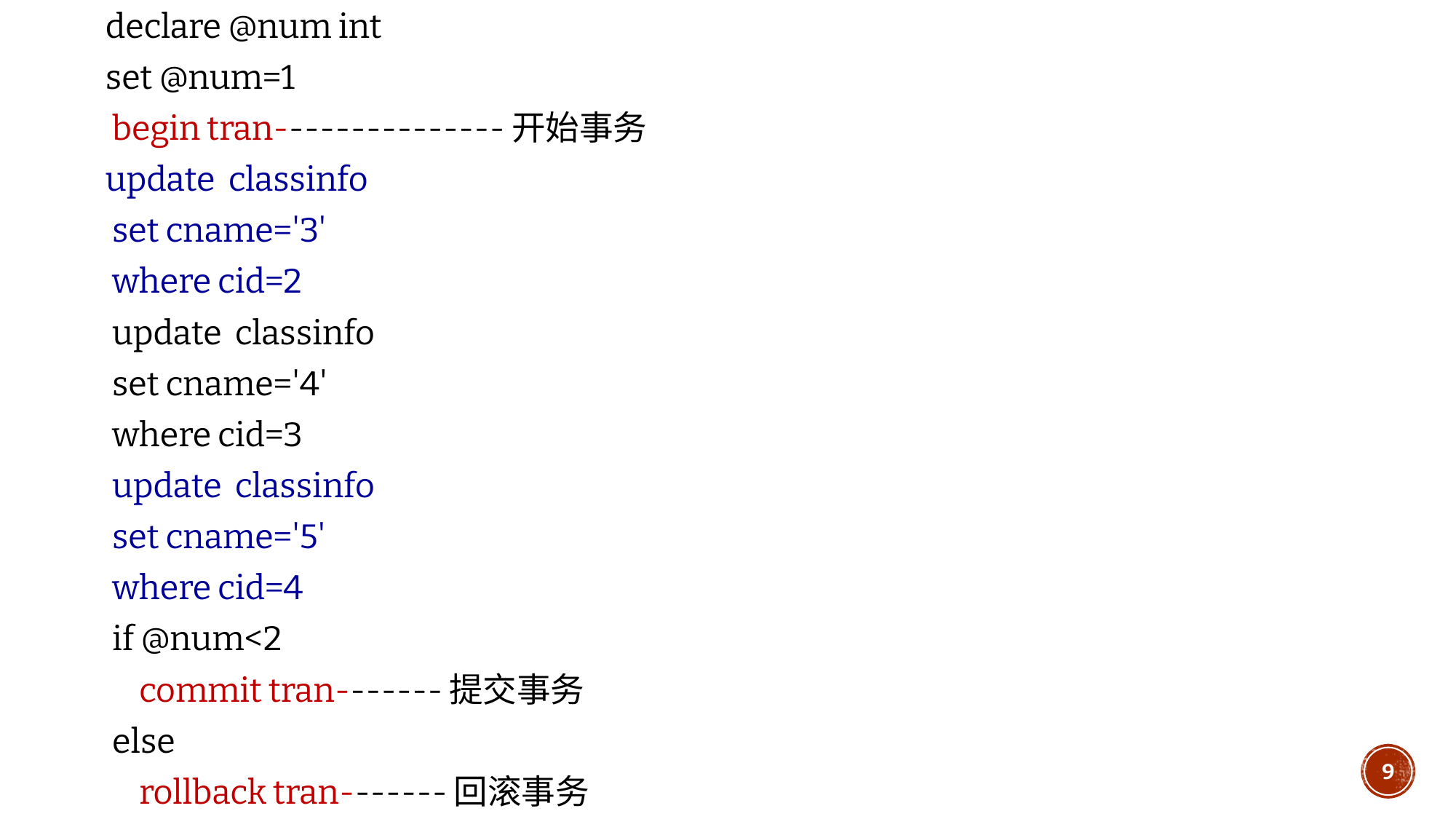

declare @num int
set @num=1
 begin tran---------------开始事务
update  classinfo
 set cname='3'
 where cid=2
 update  classinfo
 set cname='4'
 where cid=3
 update  classinfo
 set cname='5'
 where cid=4
 if @num<2
     commit tran-------提交事务
 else
     rollback tran-------回滚事务

9